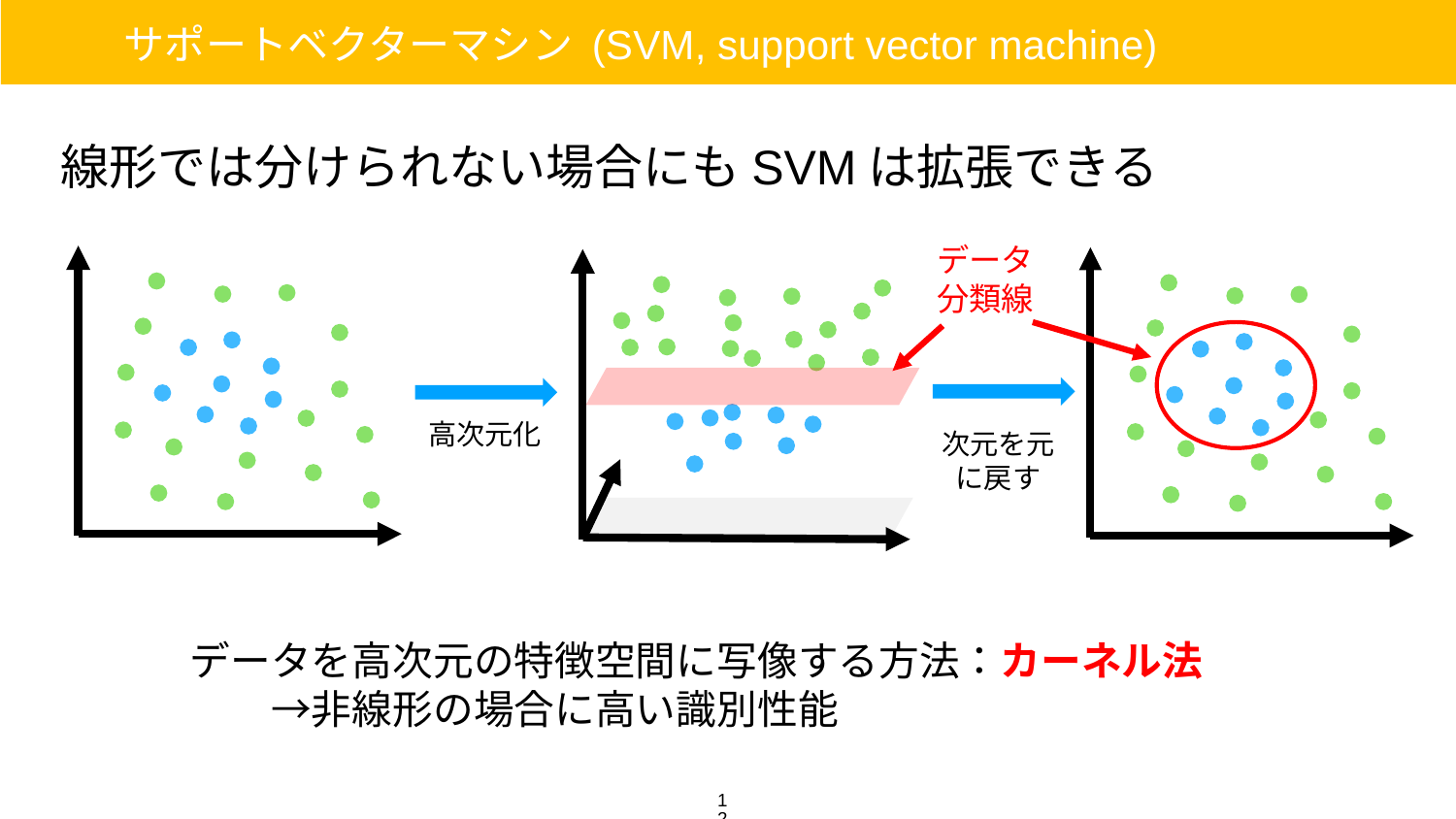

サポートベクターマシン (SVM, support vector machine)
線形では分けられない場合にもSVMは拡張できる
データ分類線

高次元化

次元を元に戻す

データを高次元の特徴空間に写像する方法：カーネル法
　　→非線形の場合に高い識別性能
12